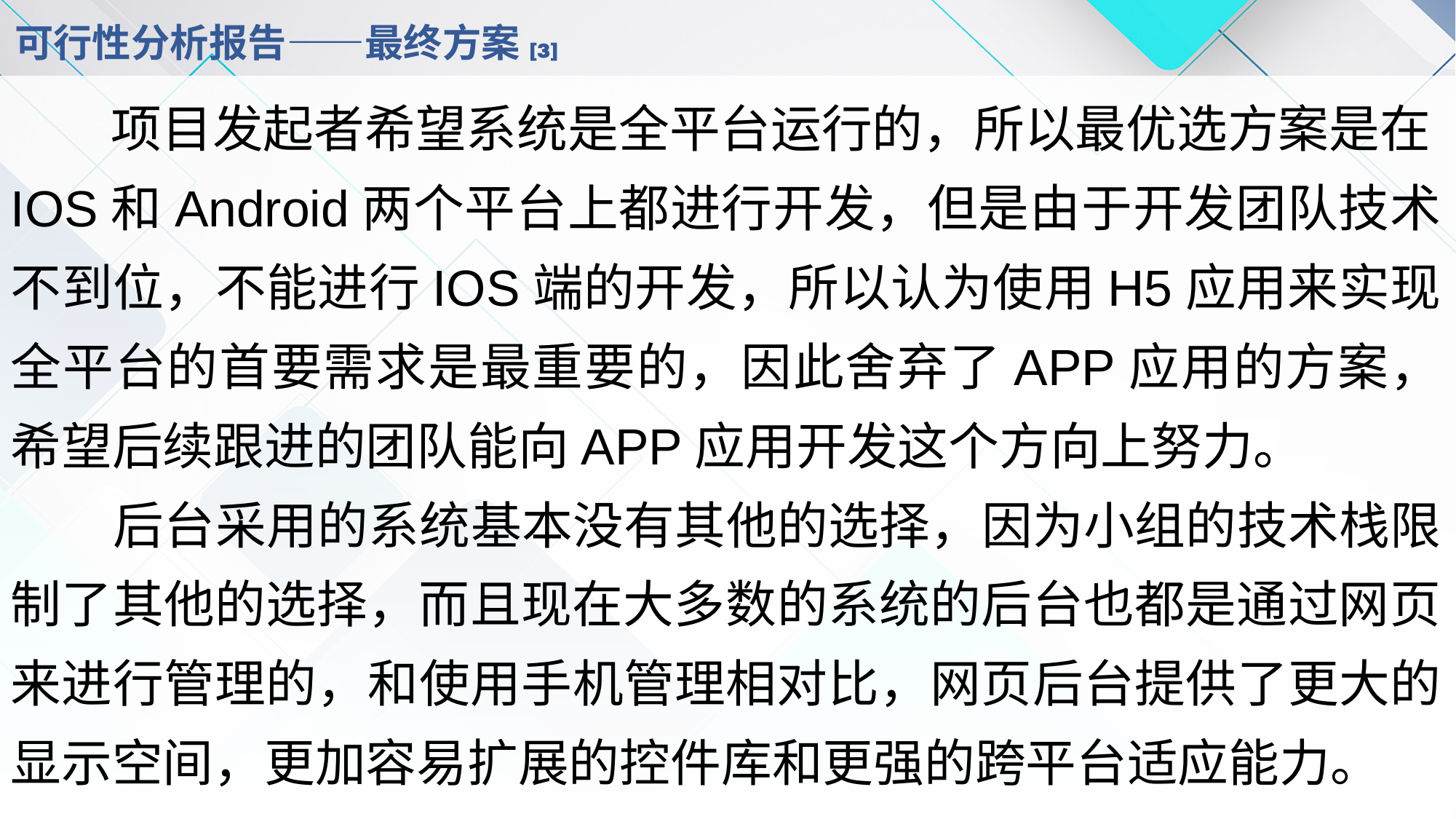

# 可行性分析报告——最终方案[3]
     项目发起者希望系统是全平台运行的，所以最优选方案是在IOS和Android两个平台上都进行开发，但是由于开发团队技术不到位，不能进行IOS端的开发，所以认为使用H5应用来实现全平台的首要需求是最重要的，因此舍弃了APP应用的方案，希望后续跟进的团队能向APP应用开发这个方向上努力。
     后台采用的系统基本没有其他的选择，因为小组的技术栈限制了其他的选择，而且现在大多数的系统的后台也都是通过网页来进行管理的，和使用手机管理相对比，网页后台提供了更大的显示空间，更加容易扩展的控件库和更强的跨平台适应能力。